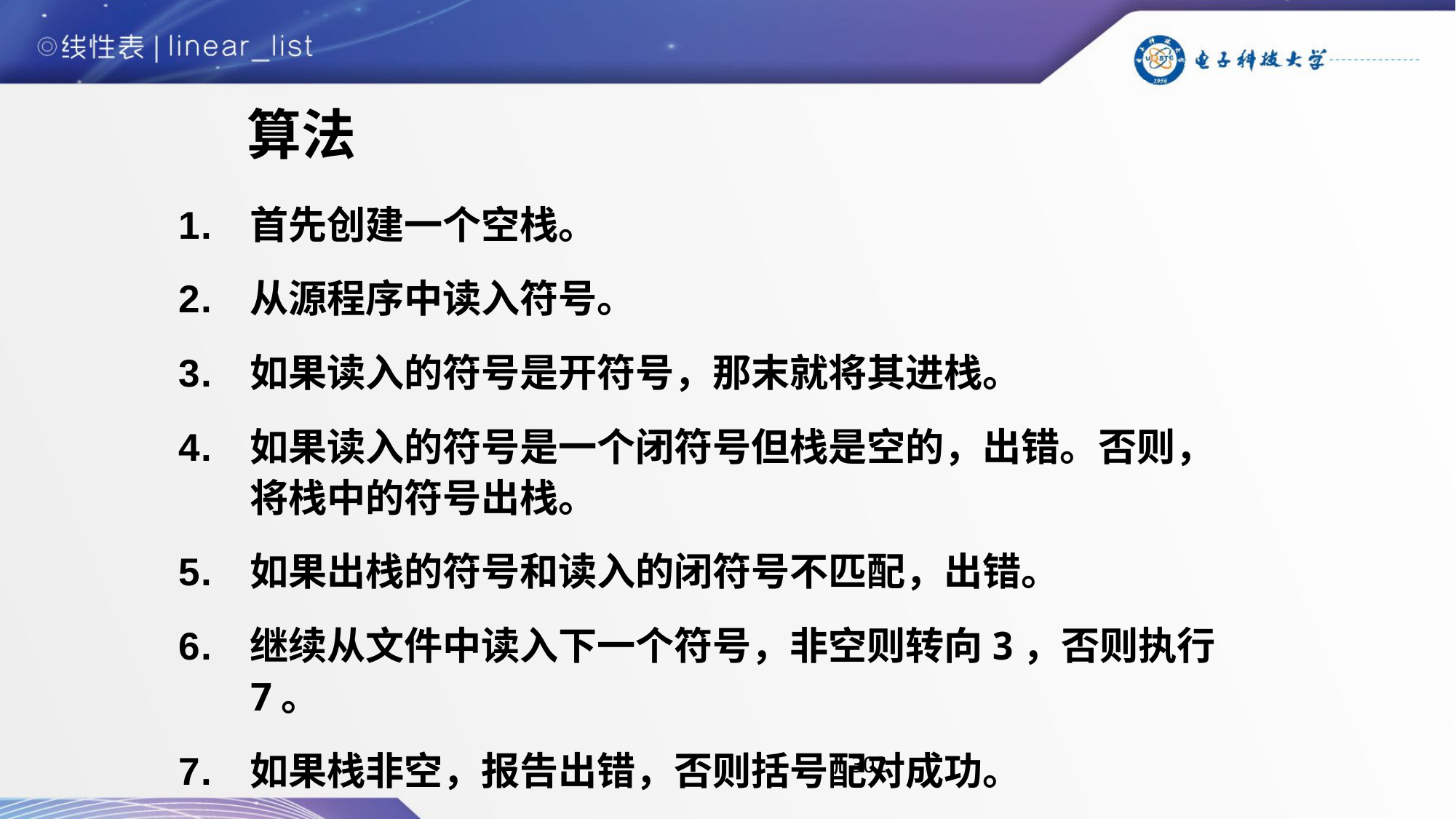

# 算法
首先创建一个空栈。
从源程序中读入符号。
如果读入的符号是开符号，那末就将其进栈。
如果读入的符号是一个闭符号但栈是空的，出错。否则，将栈中的符号出栈。
如果出栈的符号和读入的闭符号不匹配，出错。
继续从文件中读入下一个符号，非空则转向3，否则执行7。
如果栈非空，报告出错，否则括号配对成功。
302